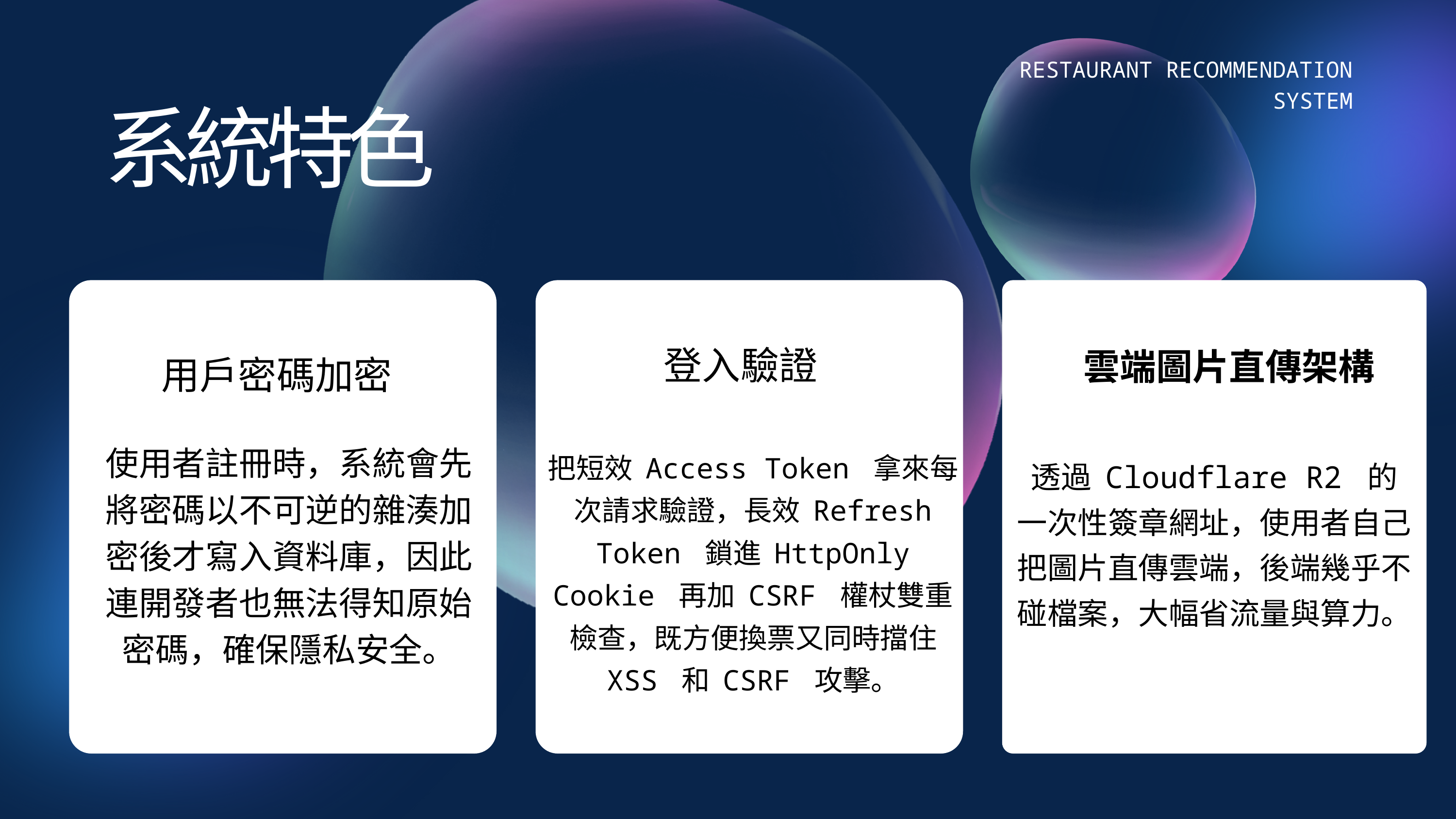

RESTAURANT RECOMMENDATION SYSTEM
系統特色

登入驗證
雲端圖片直傳架構
用戶密碼加密
使用者註冊時，系統會先將密碼以不可逆的雜湊加密後才寫入資料庫，因此連開發者也無法得知原始密碼，確保隱私安全。
把短效 Access Token 拿來每次請求驗證，長效 Refresh Token 鎖進 HttpOnly Cookie 再加 CSRF 權杖雙重檢查，既方便換票又同時擋住 XSS 和 CSRF 攻擊。
透過 Cloudflare R2 的一次性簽章網址，使用者自己把圖片直傳雲端，後端幾乎不碰檔案，大幅省流量與算力。